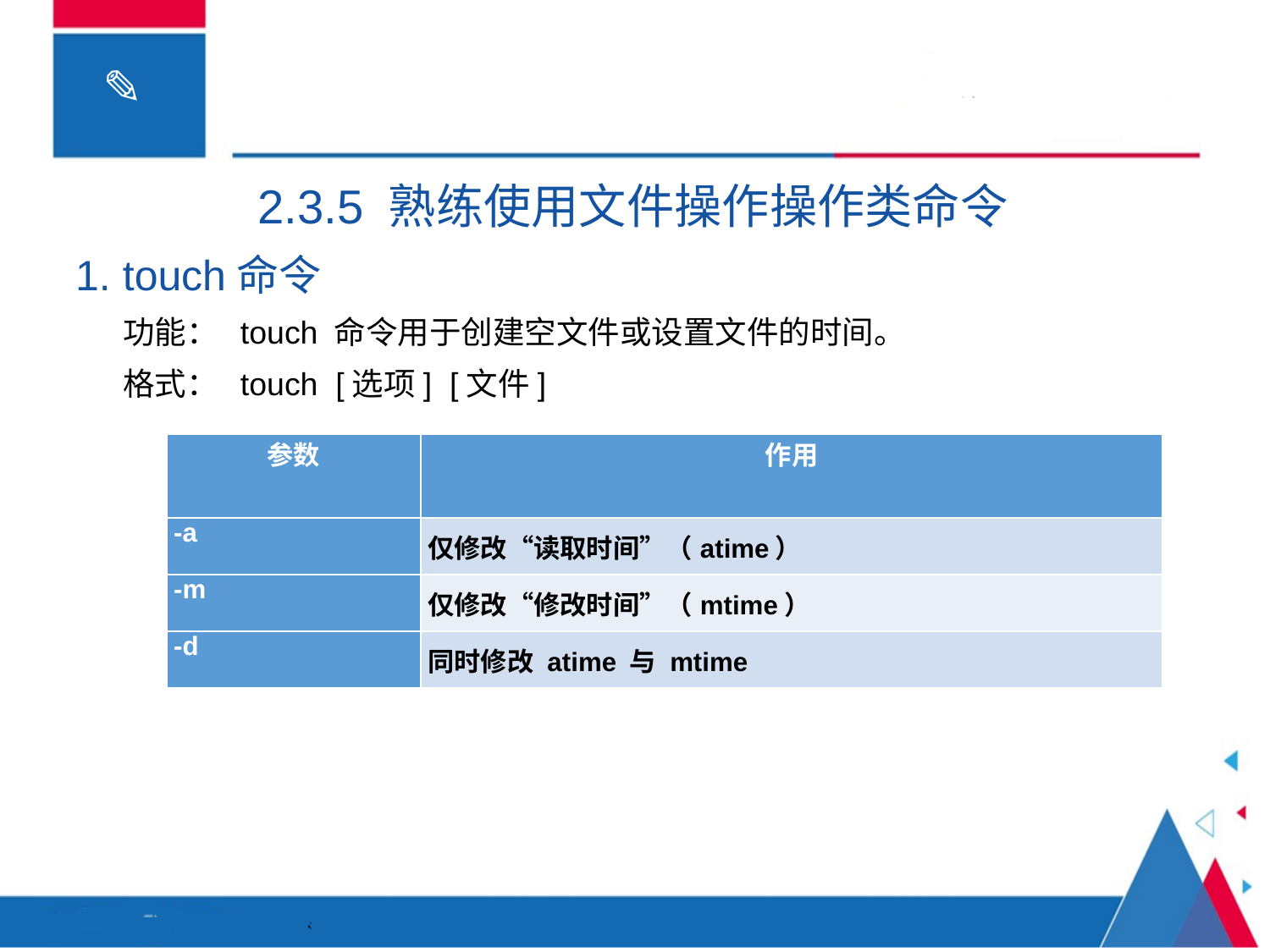

2.3.5 熟练使用文件操作操作类命令
1. touch命令
功能：  touch 命令用于创建空文件或设置文件的时间。
格式：  touch  [选项]  [文件]

| 参数 | 作用 |
| --- | --- |
| -a | 仅修改“读取时间”（atime） |
| -m | 仅修改“修改时间”（mtime） |
| -d | 同时修改 atime 与 mtime |